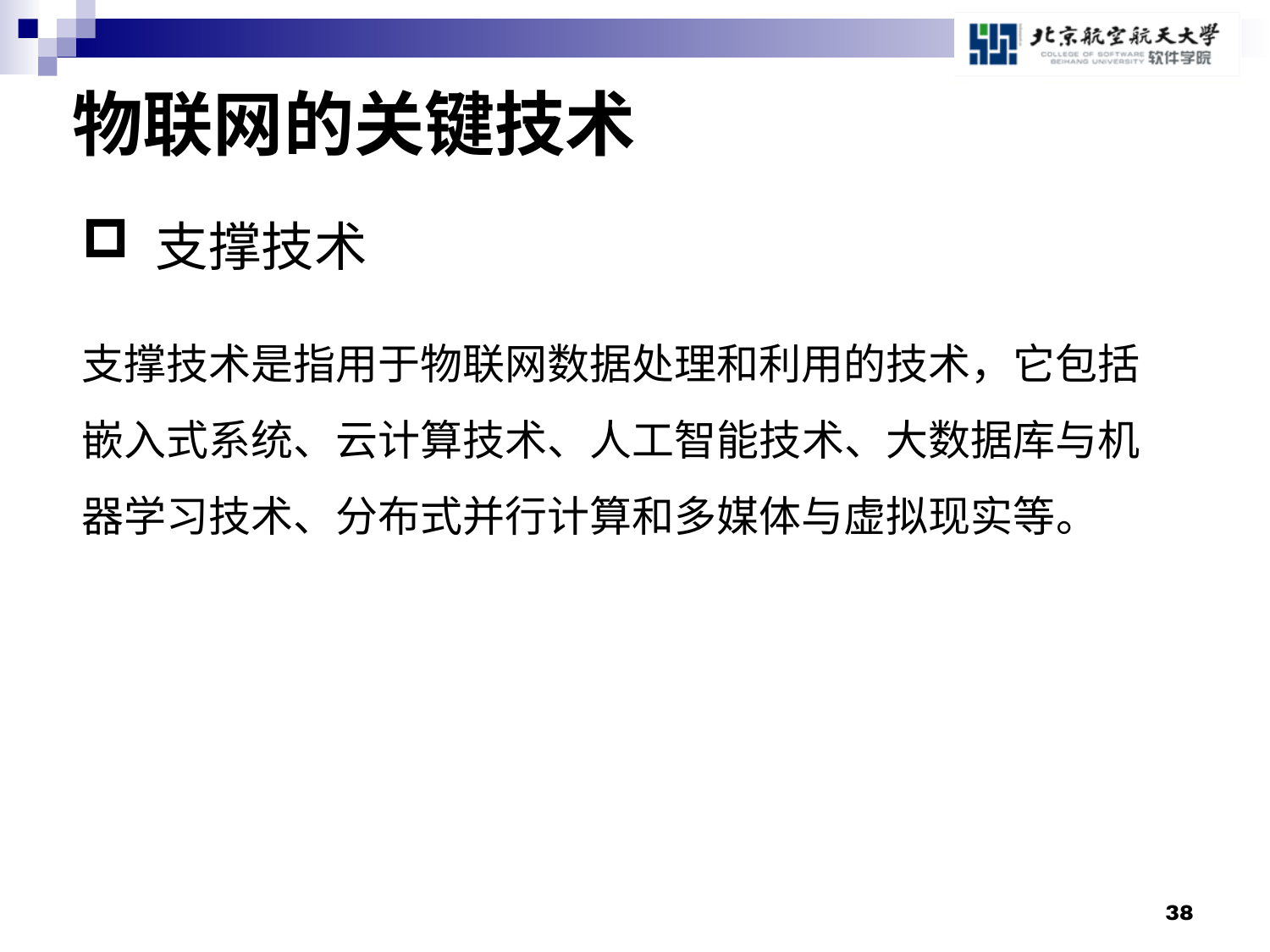

# 物联网的关键技术
 支撑技术
支撑技术是指用于物联网数据处理和利用的技术，它包括嵌入式系统、云计算技术、人工智能技术、大数据库与机器学习技术、分布式并行计算和多媒体与虚拟现实等。
38